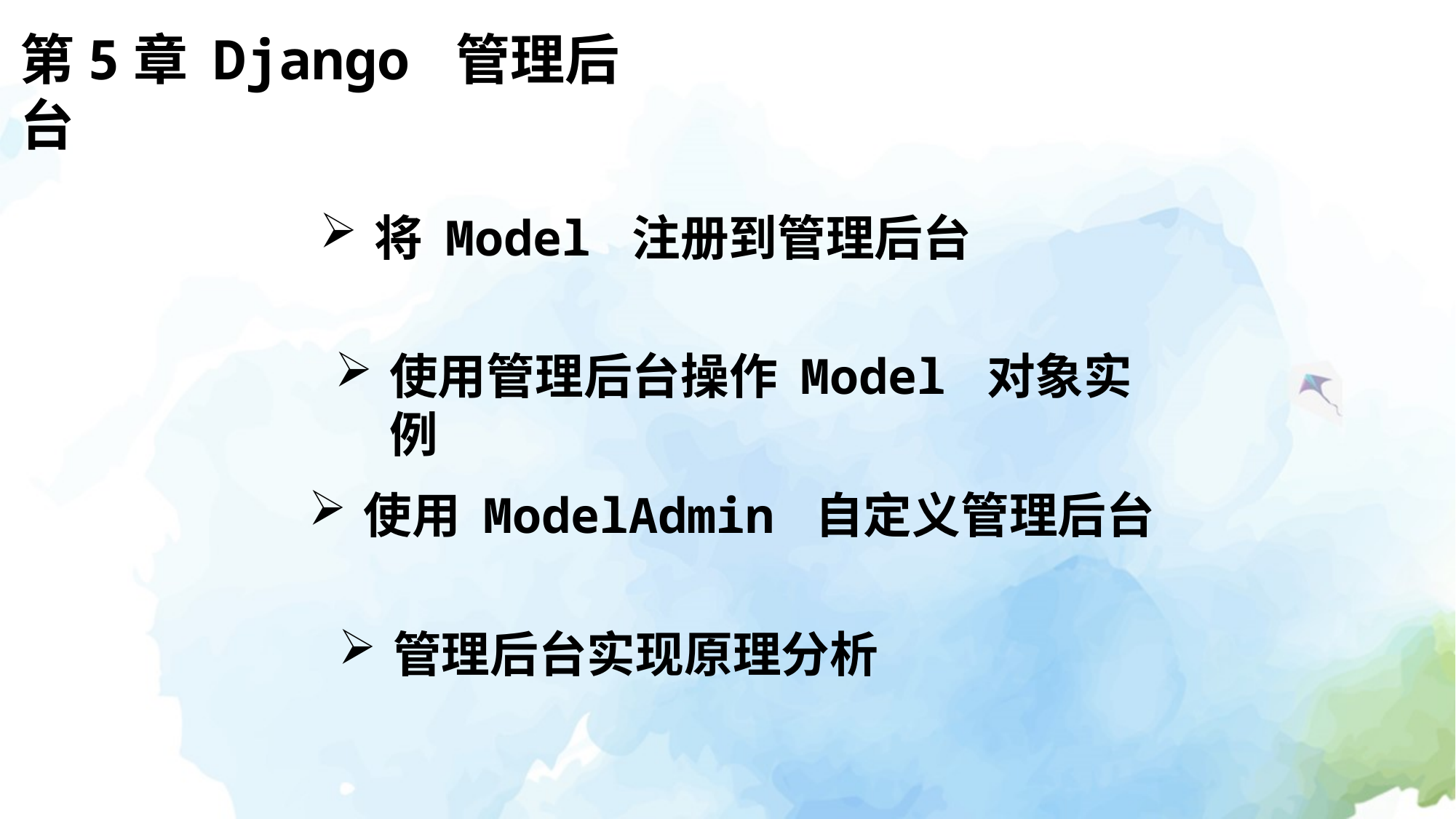

第5章 Django 管理后台
将 Model 注册到管理后台
使用管理后台操作 Model 对象实例
使用 ModelAdmin 自定义管理后台
管理后台实现原理分析